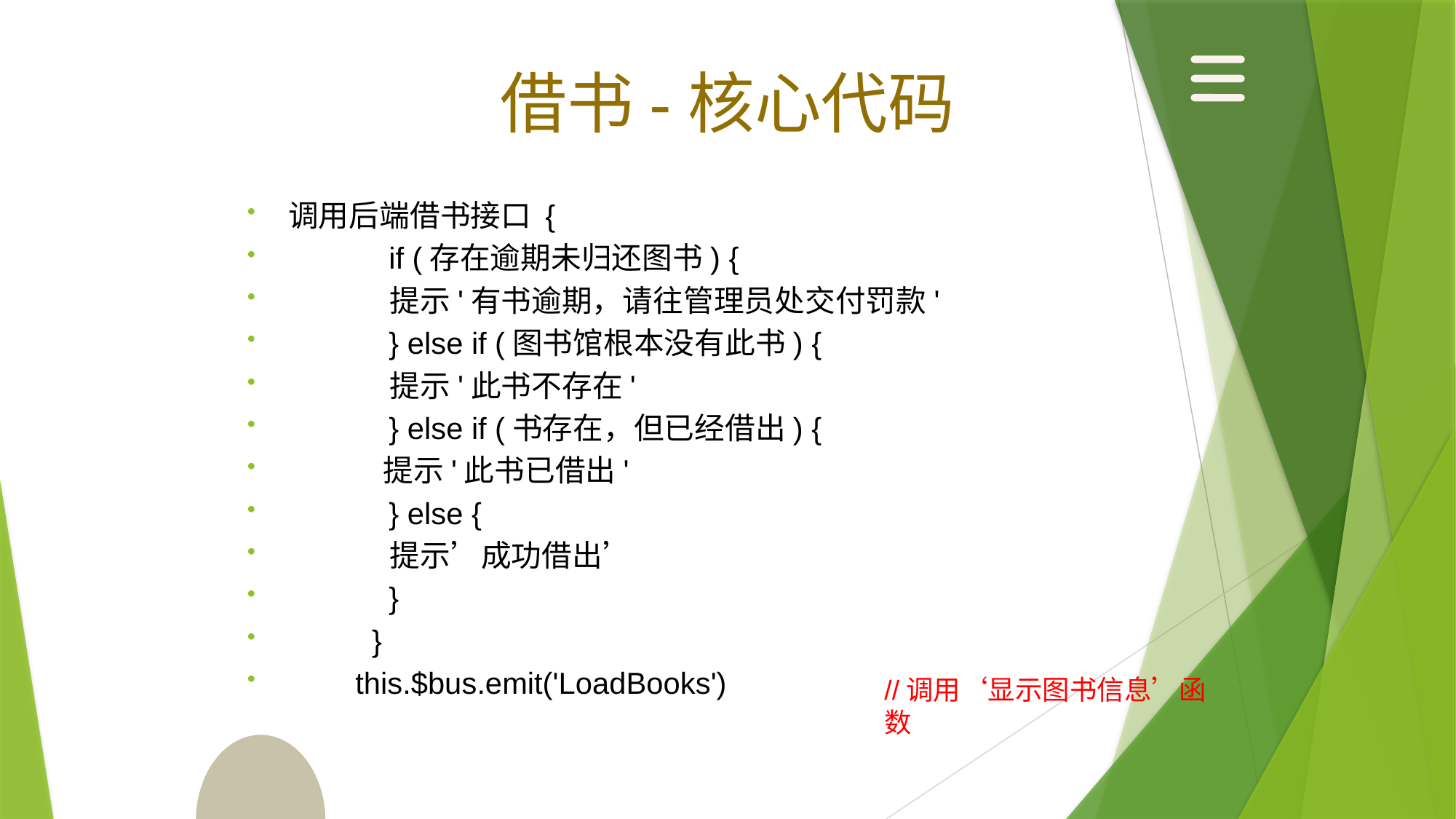

借书-核心代码

调用后端借书接口 {
            if (存在逾期未归还图书) {
              提示'有书逾期，请往管理员处交付罚款'
            } else if (图书馆根本没有此书) {
              提示'此书不存在'
            } else if (书存在，但已经借出) {
             提示'此书已借出'
            } else {
              提示’成功借出’
            }
          }
        this.$bus.emit('LoadBooks')
//调用‘显示图书信息’函数